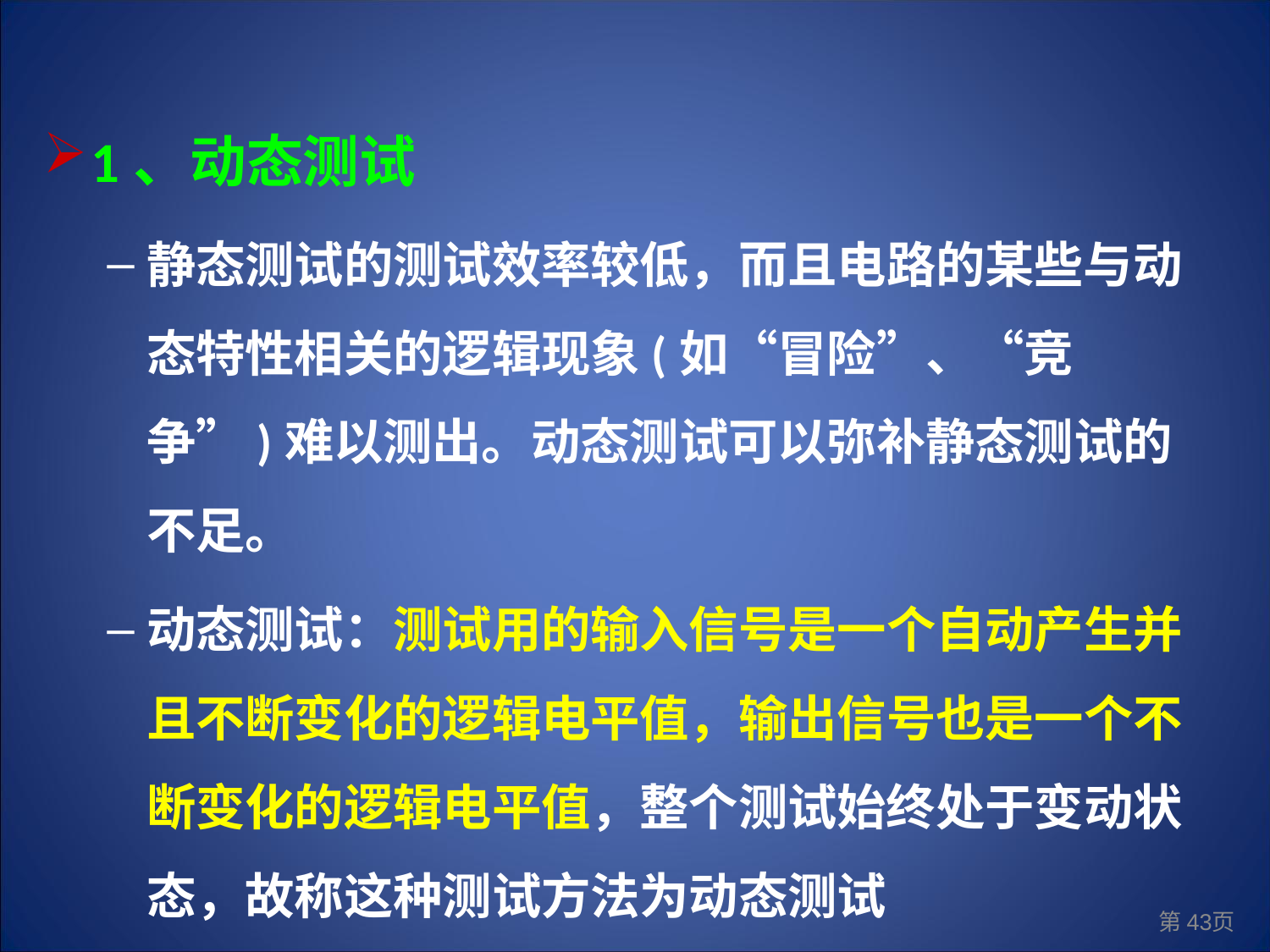

1、动态测试
静态测试的测试效率较低，而且电路的某些与动态特性相关的逻辑现象(如“冒险”、“竞争”)难以测出。动态测试可以弥补静态测试的不足。
动态测试：测试用的输入信号是一个自动产生并且不断变化的逻辑电平值，输出信号也是一个不断变化的逻辑电平值，整个测试始终处于变动状态，故称这种测试方法为动态测试